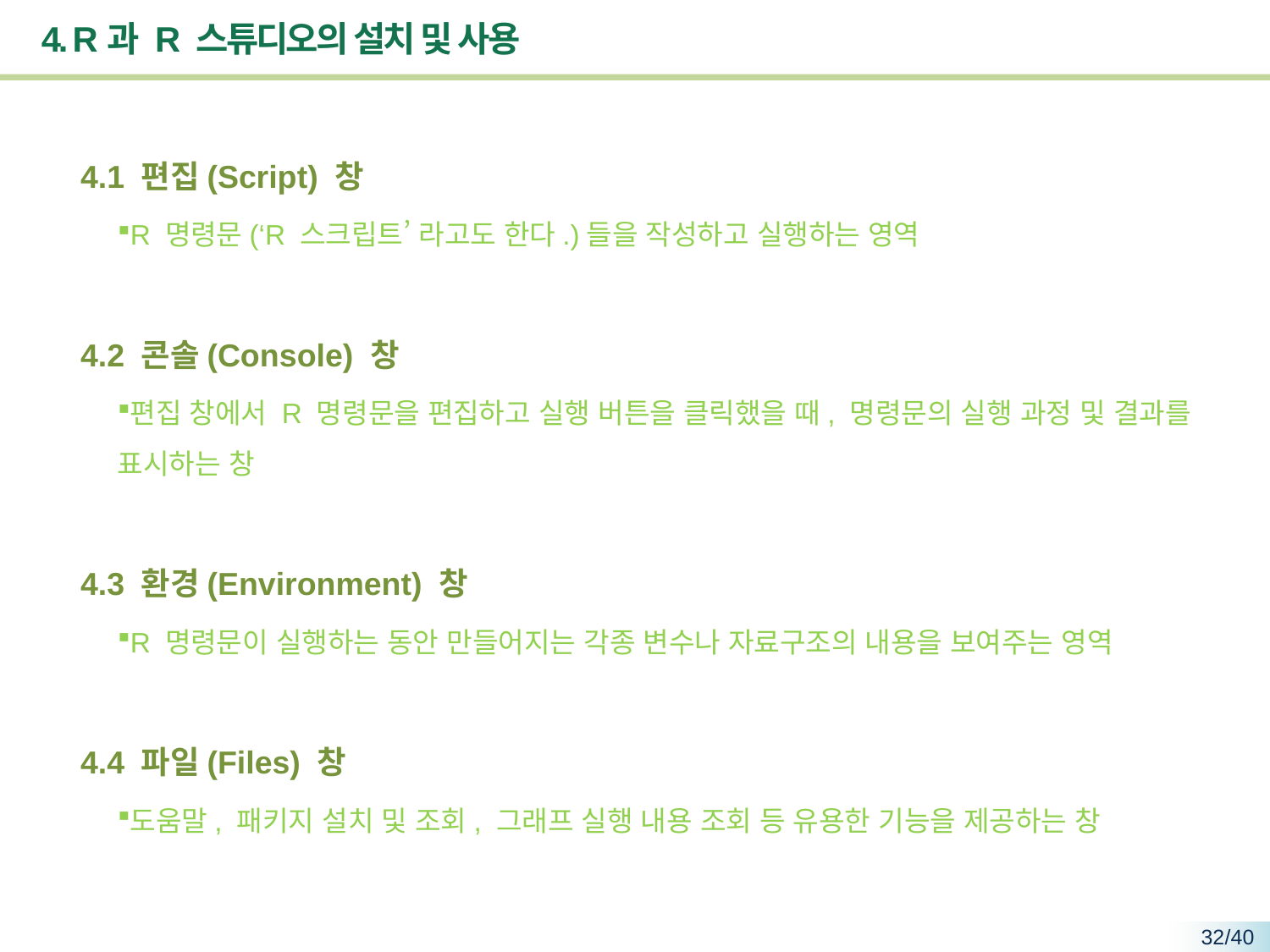

# 4. R과 R 스튜디오의 설치 및 사용

   4.1 편집(Script) 창
R 명령문(‘R 스크립트’ 라고도 한다.)들을 작성하고 실행하는 영역

   4.2 콘솔(Console) 창
편집 창에서 R 명령문을 편집하고 실행 버튼을 클릭했을 때, 명령문의 실행 과정 및 결과를 표시하는 창

   4.3 환경(Environment) 창
R 명령문이 실행하는 동안 만들어지는 각종 변수나 자료구조의 내용을 보여주는 영역

   4.4 파일(Files) 창
도움말, 패키지 설치 및 조회, 그래프 실행 내용 조회 등 유용한 기능을 제공하는 창